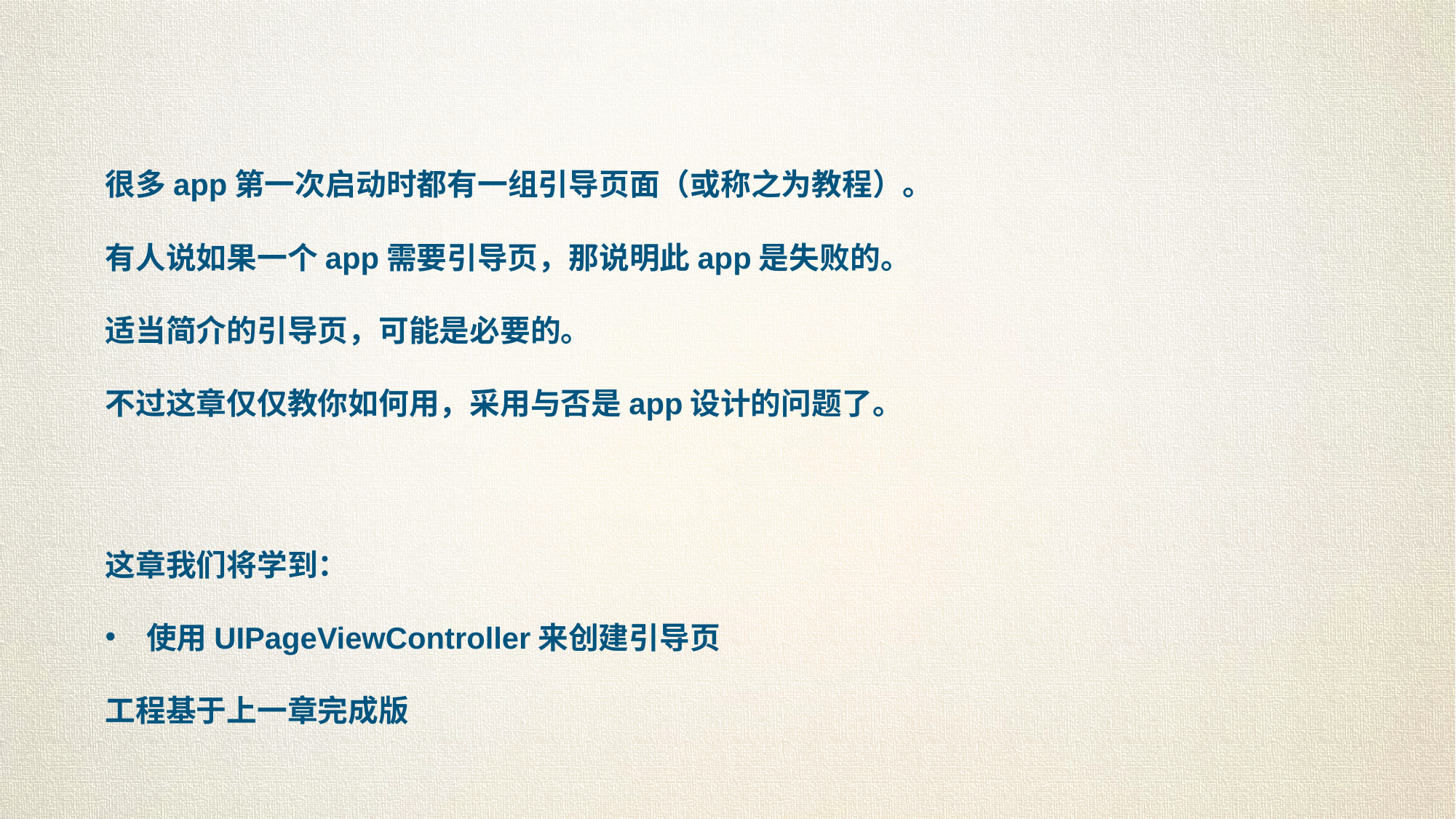

很多app第一次启动时都有一组引导页面（或称之为教程）。

有人说如果一个app需要引导页，那说明此app是失败的。

适当简介的引导页，可能是必要的。

不过这章仅仅教你如何用，采用与否是app设计的问题了。
这章我们将学到：

使用UIPageViewController来创建引导页

工程基于上一章完成版